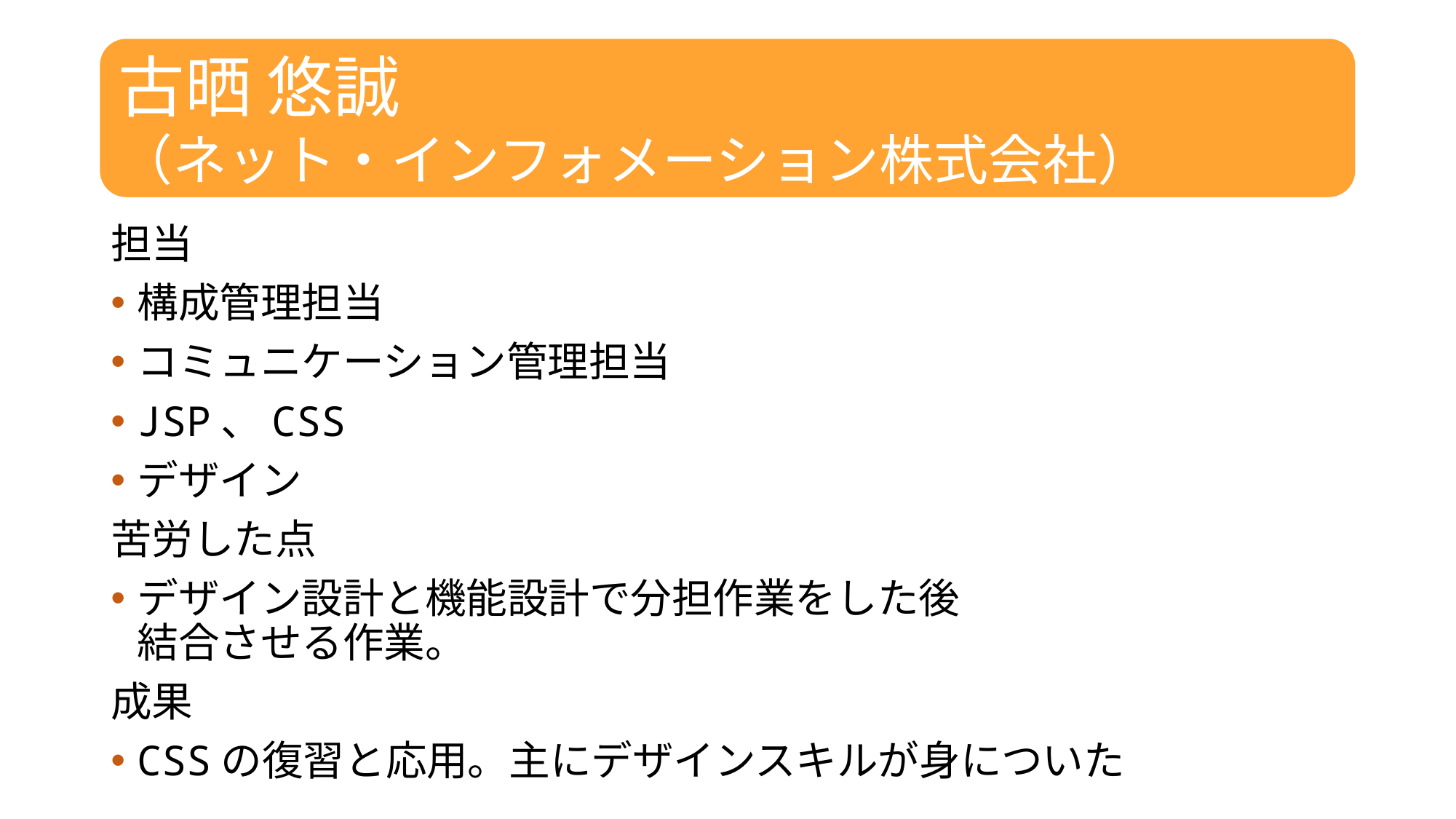

古晒 悠誠
（ネット・インフォメーション株式会社）
担当
構成管理担当
コミュニケーション管理担当
JSP、CSS
デザイン
苦労した点
デザイン設計と機能設計で分担作業をした後
結合させる作業。
成果
CSSの復習と応用。主にデザインスキルが身についた